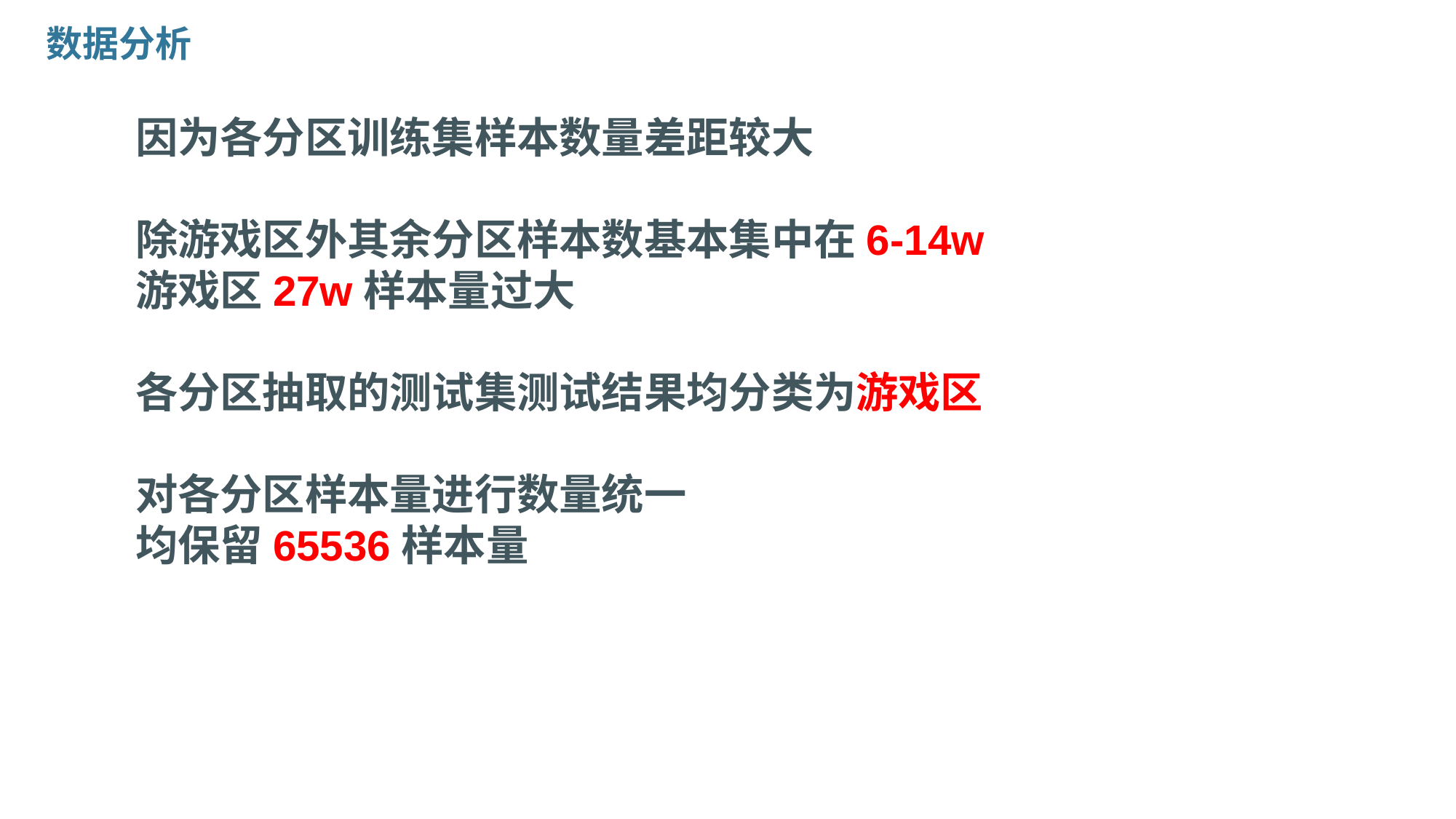

数据分析
因为各分区训练集样本数量差距较大

除游戏区外其余分区样本数基本集中在6-14w
游戏区27w样本量过大

各分区抽取的测试集测试结果均分类为游戏区

对各分区样本量进行数量统一
均保留65536样本量